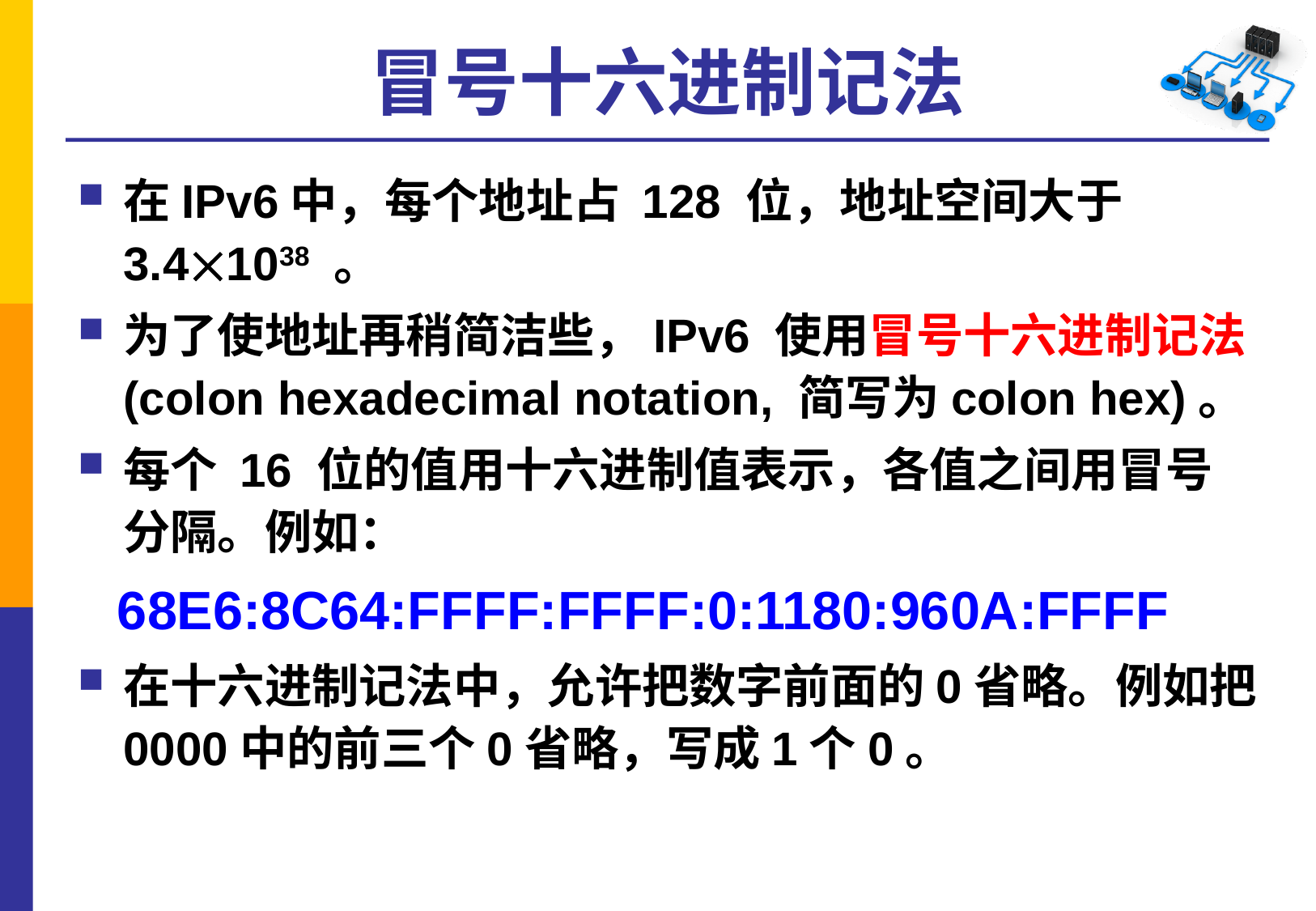

# 冒号十六进制记法
在IPv6中，每个地址占 128 位，地址空间大于 3.4×1038 。
为了使地址再稍简洁些，IPv6 使用冒号十六进制记法(colon hexadecimal notation, 简写为colon hex)。
每个 16 位的值用十六进制值表示，各值之间用冒号分隔。例如：
   68E6:8C64:FFFF:FFFF:0:1180:960A:FFFF
在十六进制记法中，允许把数字前面的0省略。例如把0000中的前三个0省略，写成1个0。